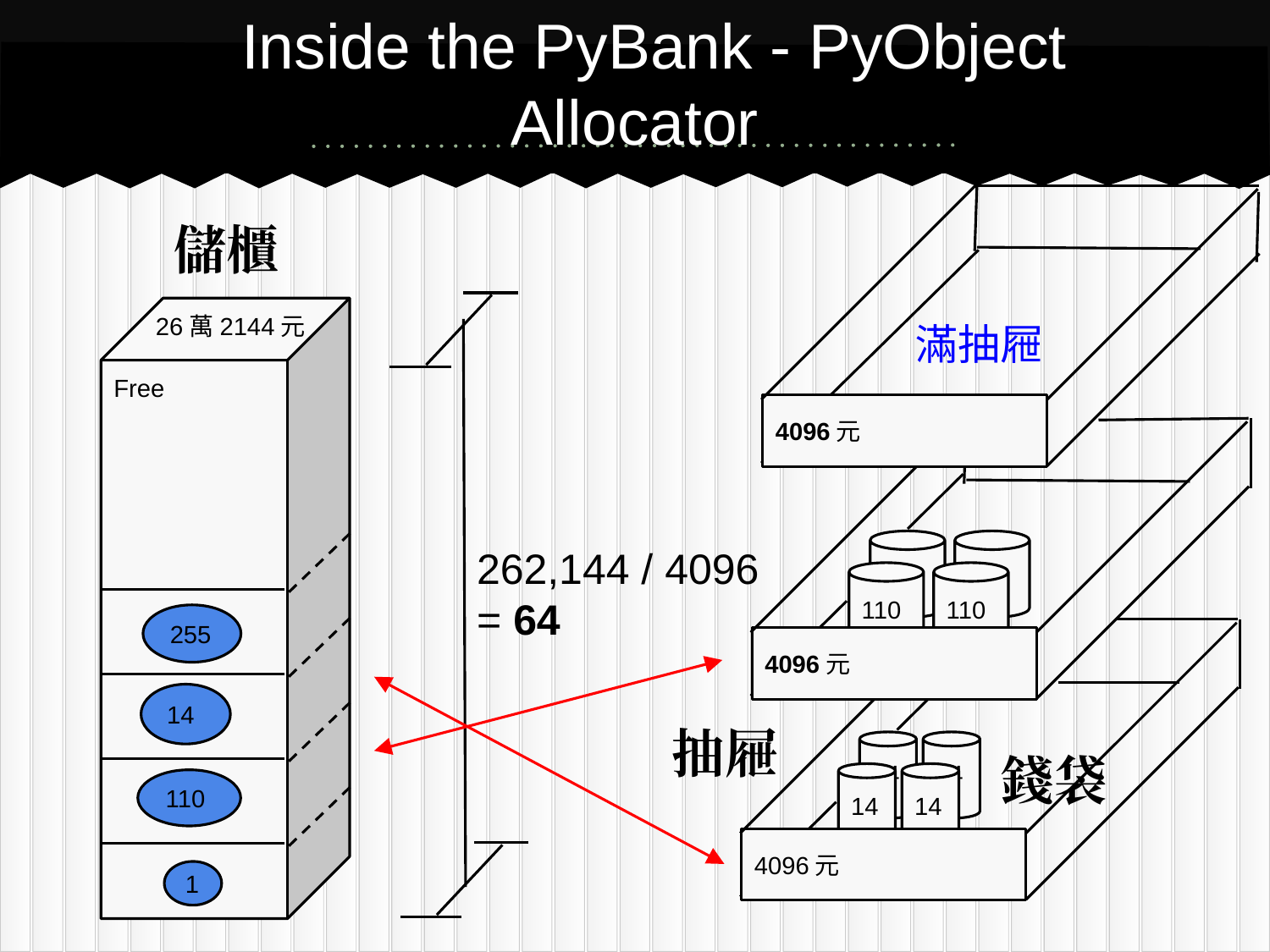

# Inside the PyBank - PyObject Allocator
儲櫃
Free
255
14
110
1
26萬2144元
滿抽屜
4096元
262,144 / 4096
= 64
110
110
110
110
4096元
抽屜
14
14
錢袋
14
14
4096元